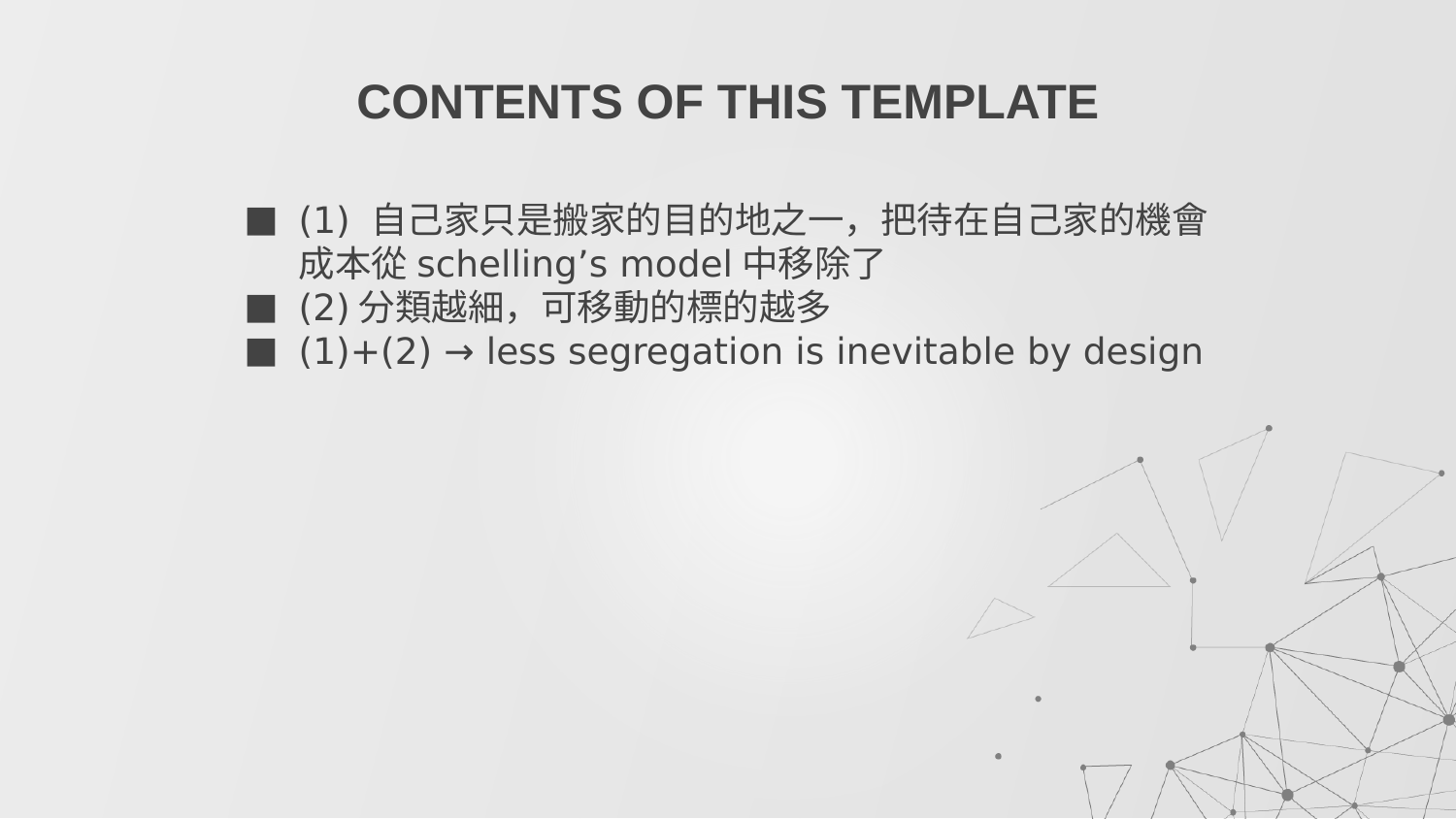

# CONTENTS OF THIS TEMPLATE
(1) 自己家只是搬家的目的地之一，把待在自己家的機會成本從schelling’s model中移除了
(2)分類越細，可移動的標的越多
(1)+(2) → less segregation is inevitable by design